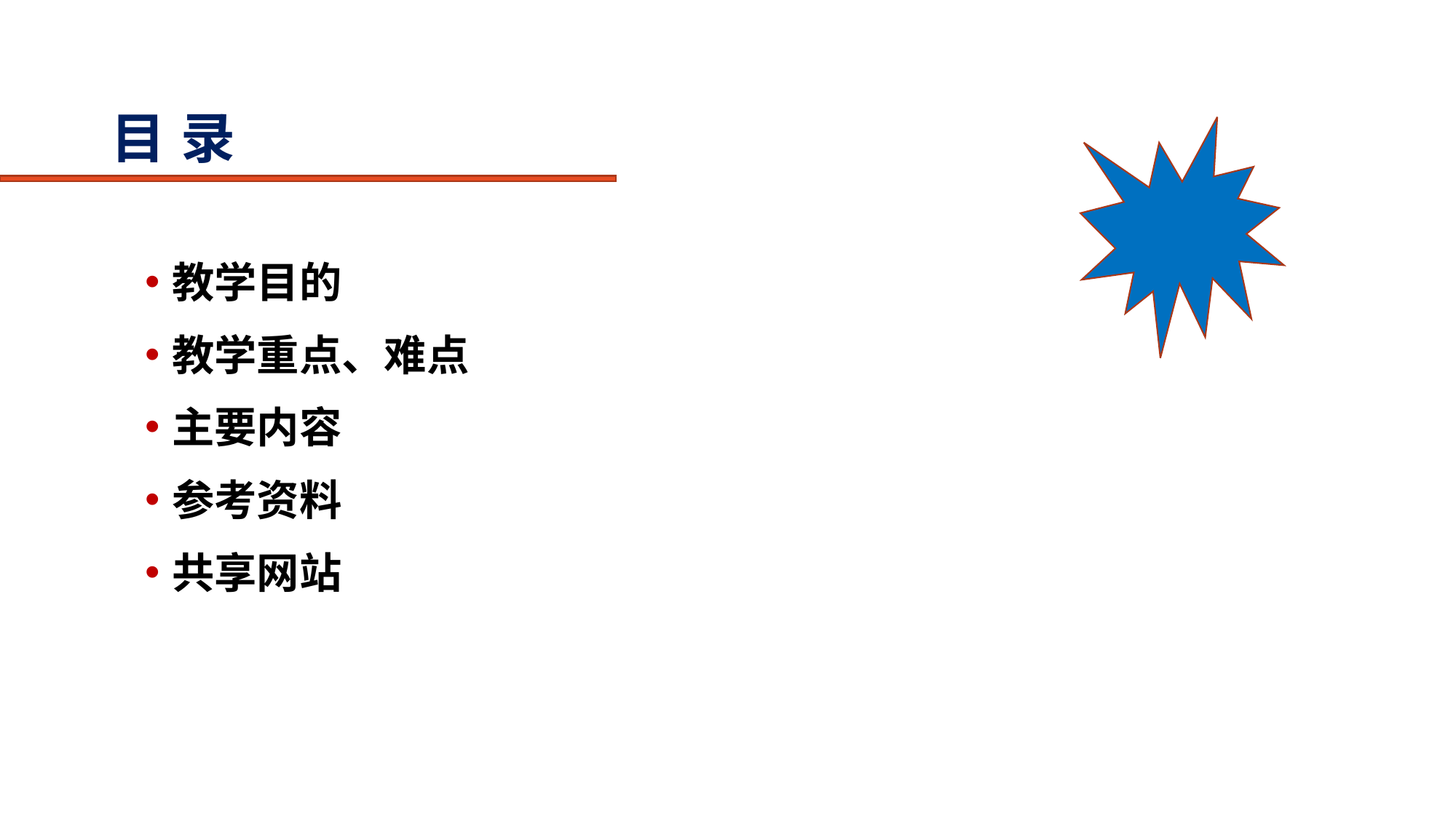

# 目 录

教学目的
教学重点、难点
主要内容
参考资料
共享网站